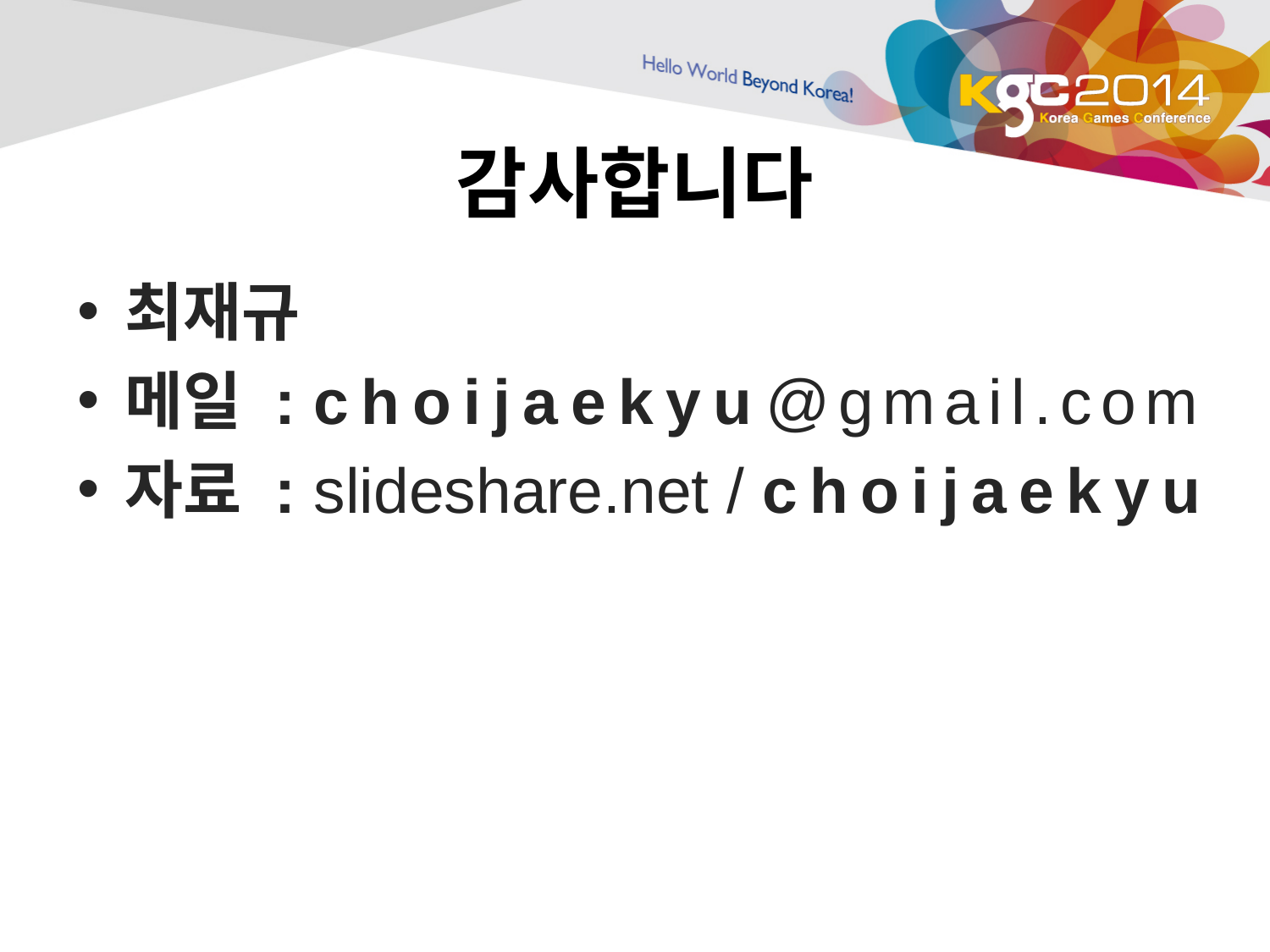

# 감사합니다
최재규
메일 : choijaekyu@gmail.com
자료 : slideshare.net / choijaekyu